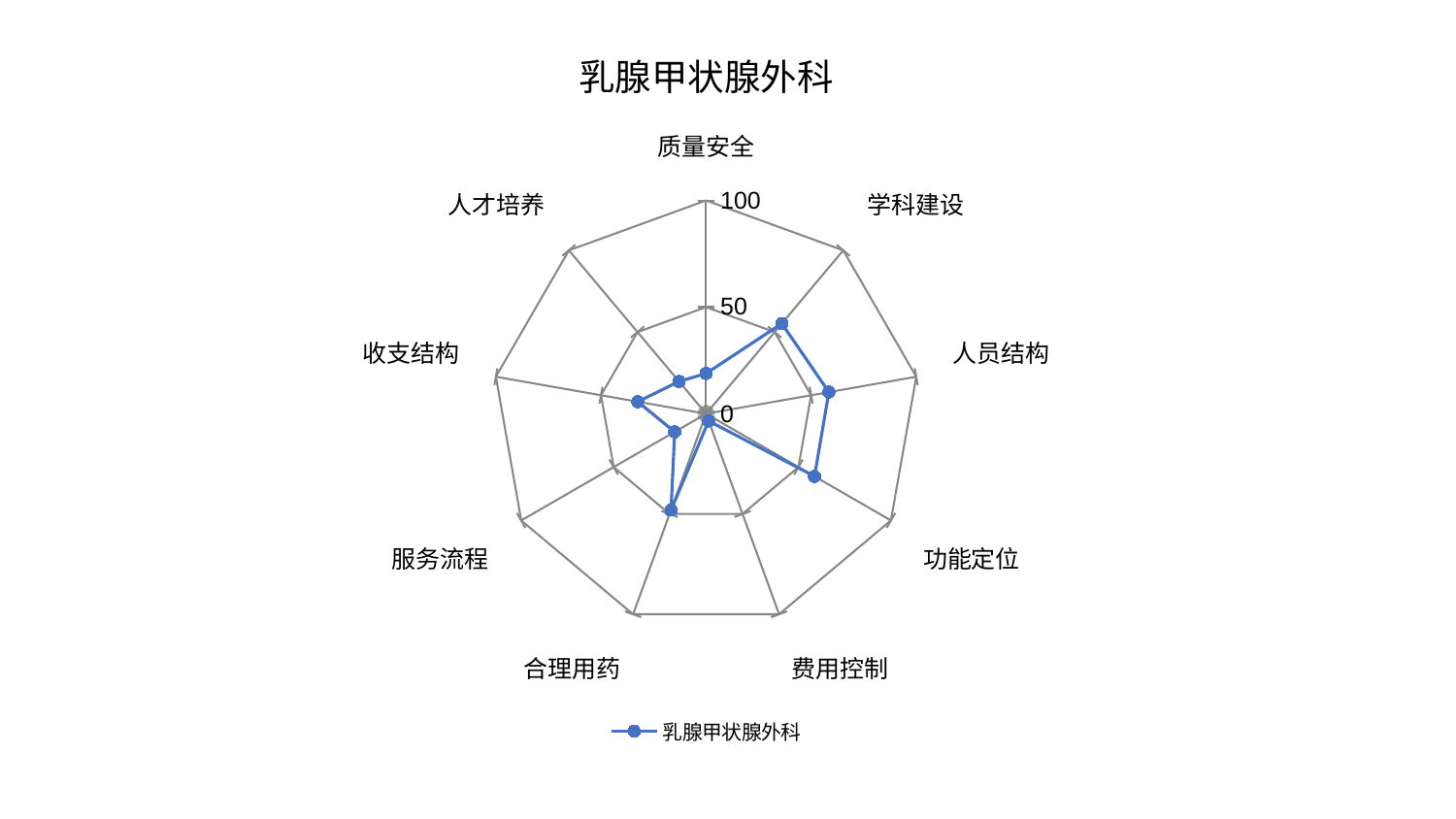

### Chart: 乳腺甲状腺外科

| Category | 乳腺甲状腺外科 |
|---|---|
| 质量安全 | 18.896631885553123 |
| 学科建设 | 55.2244619144283 |
| 人员结构 | 58.42859489638396 |
| 功能定位 | 58.67625551060643 |
| 费用控制 | 3.568029527781103 |
| 合理用药 | 48.06940696343581 |
| 服务流程 | 17.00131373944397 |
| 收支结构 | 32.50585459481318 |
| 人才培养 | 19.782346503853585 |
130